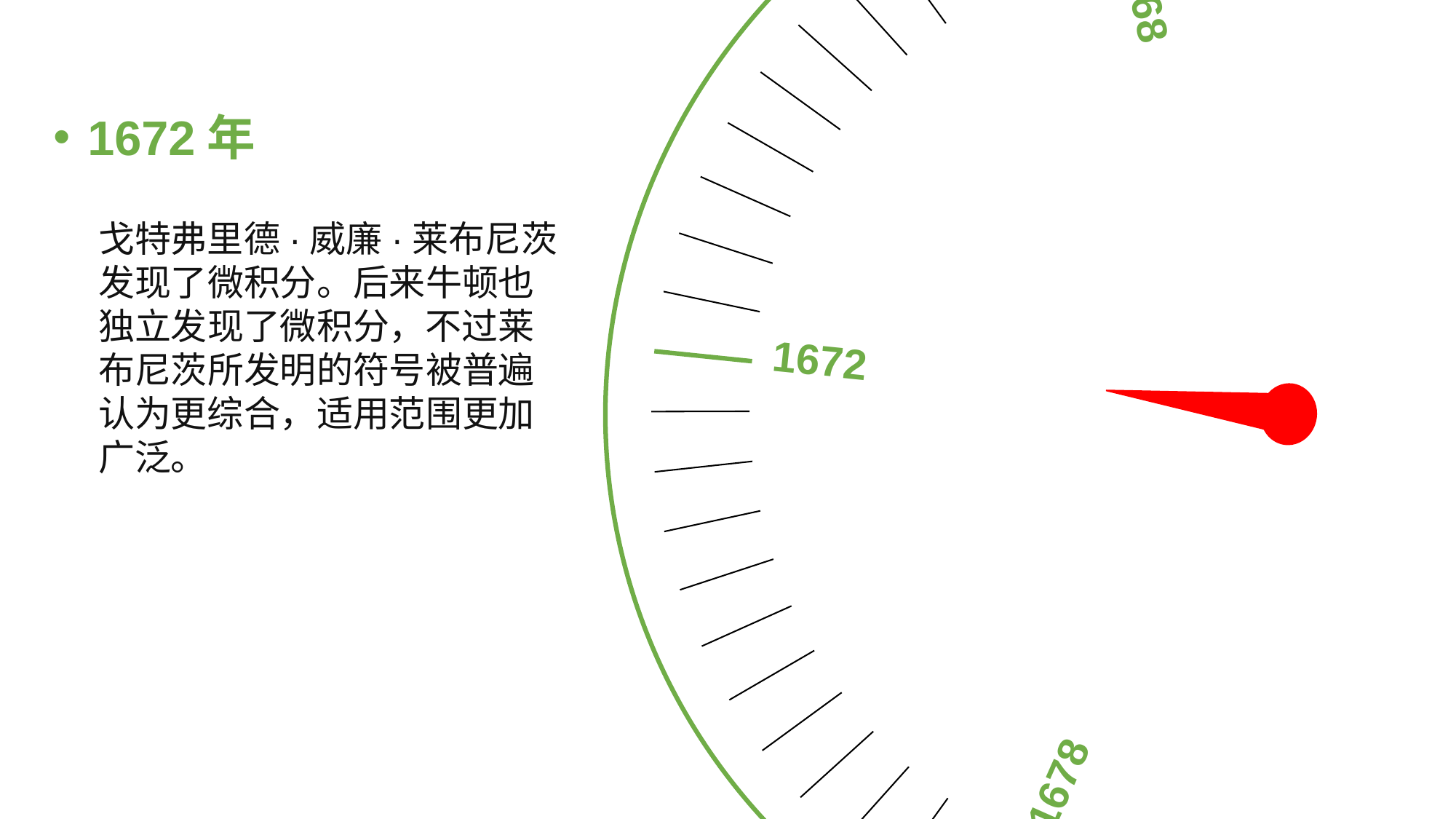

1672
1668
1678
1665
1656
1672年
戈特弗里德·威廉·莱布尼茨发现了微积分。后来牛顿也独立发现了微积分，不过莱布尼茨所发明的符号被普遍认为更综合，适用范围更加广泛。